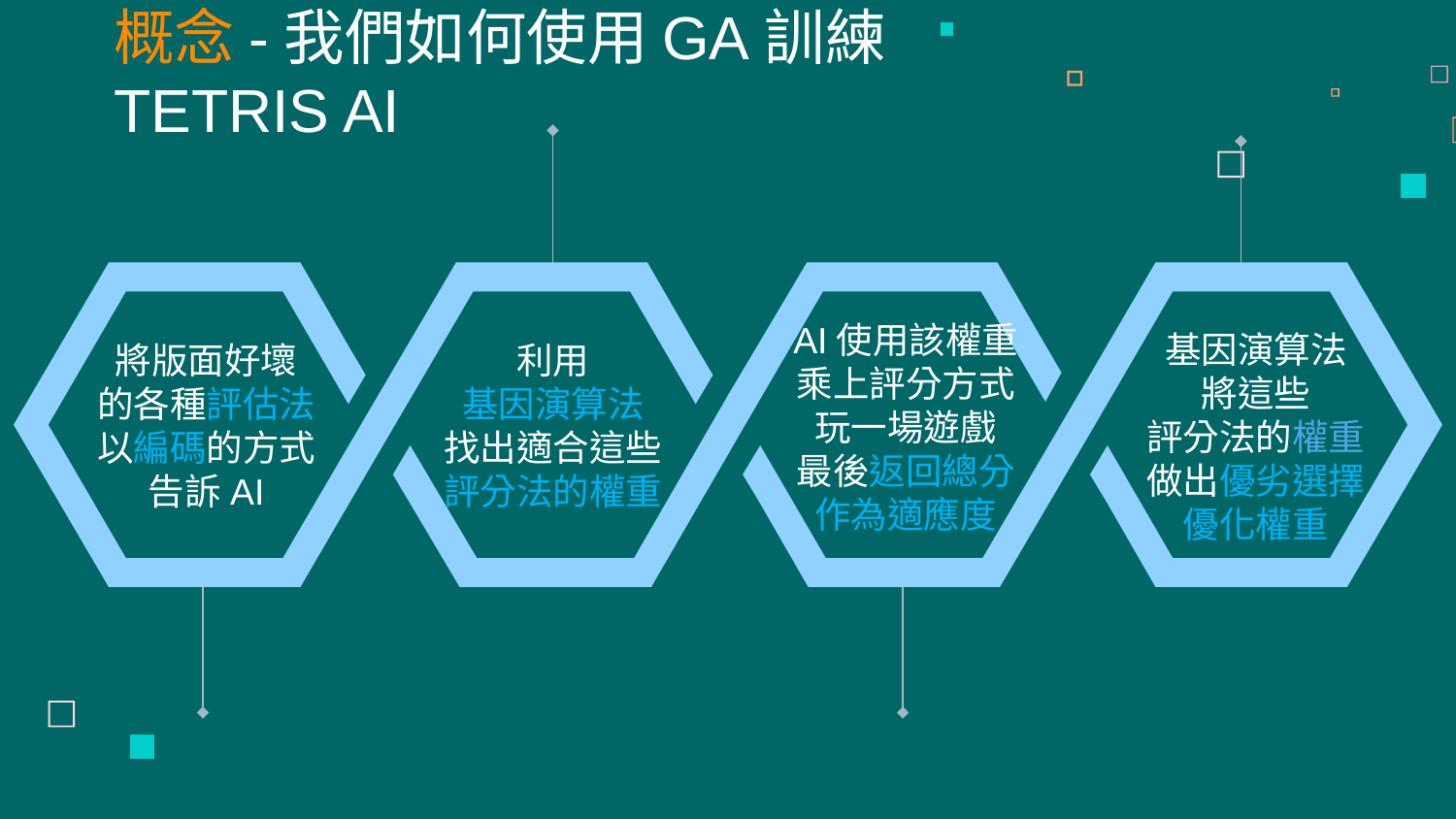

概念-我們如何使用GA訓練TETRIS AI

AI使用該權重
乘上評分方式
玩一場遊戲
最後返回總分
作為適應度
基因演算法
將這些
評分法的權重
做出優劣選擇
優化權重
將版面好壞
的各種評估法
以編碼的方式
告訴AI
利用
基因演算法
找出適合這些
評分法的權重